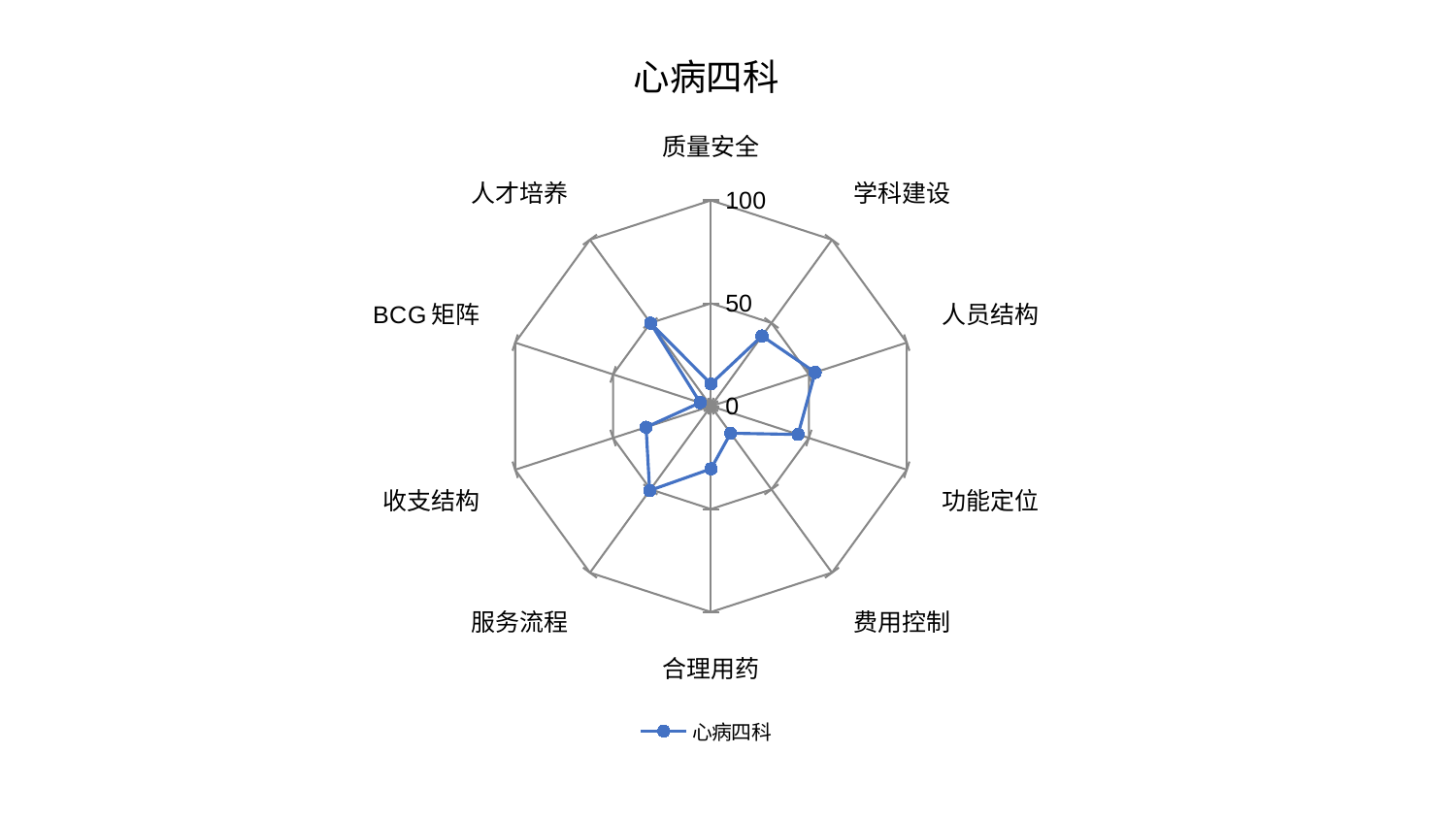

### Chart: 心病四科

| Category | 心病四科 |
|---|---|
| 质量安全 | 10.82228974976132 |
| 学科建设 | 42.16544891064611 |
| 人员结构 | 53.203352491571636 |
| 功能定位 | 44.470645129707236 |
| 费用控制 | 16.249458939193847 |
| 合理用药 | 30.44499217201366 |
| 服务流程 | 50.68324047922445 |
| 收支结构 | 33.143264027608275 |
| BCG矩阵 | 5.5401366411614275 |
| 人才培养 | 49.87453450656377 |
143